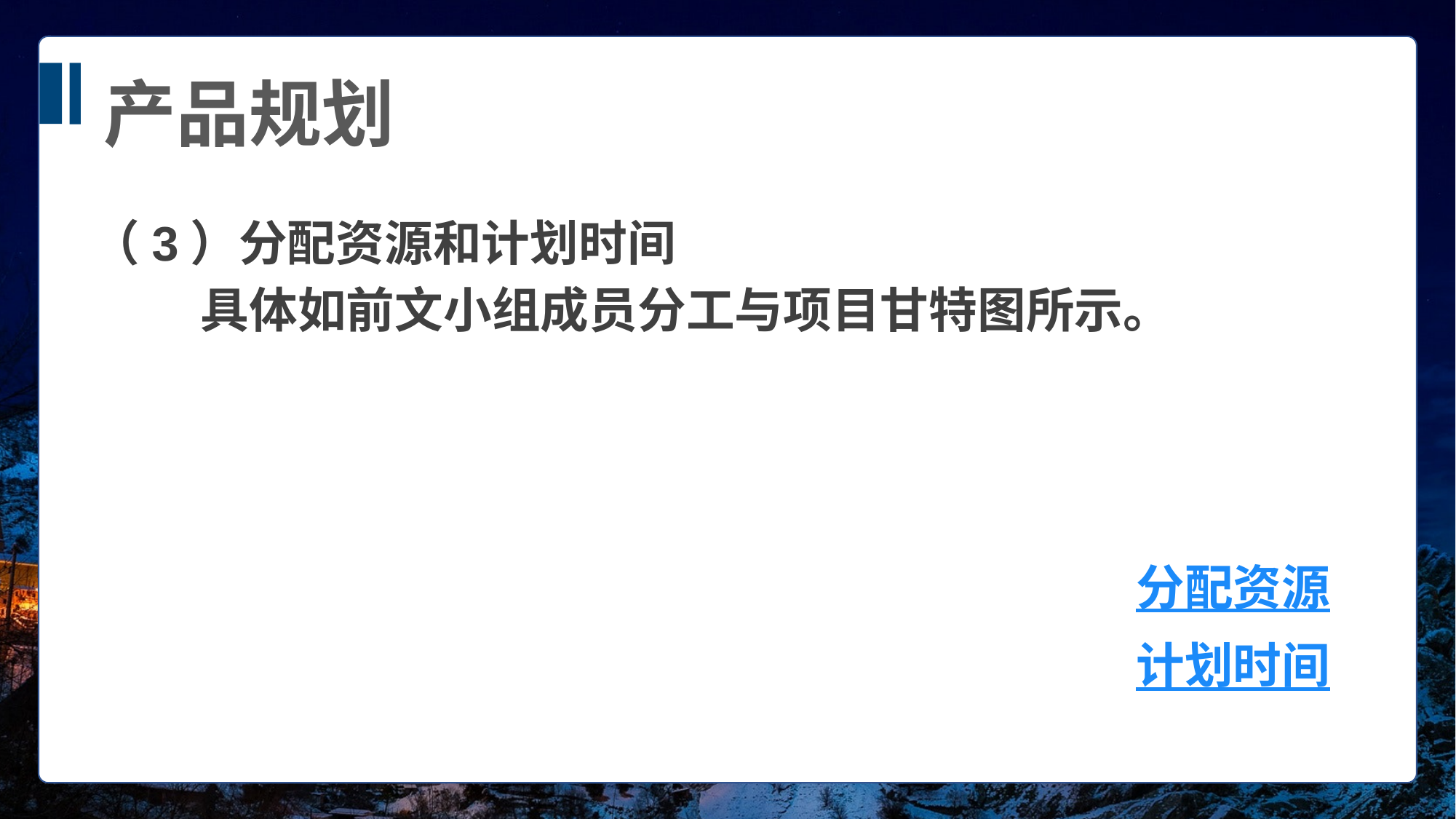

产品规划
（3）分配资源和计划时间
	具体如前文小组成员分工与项目甘特图所示。

分配资源
	计划时间